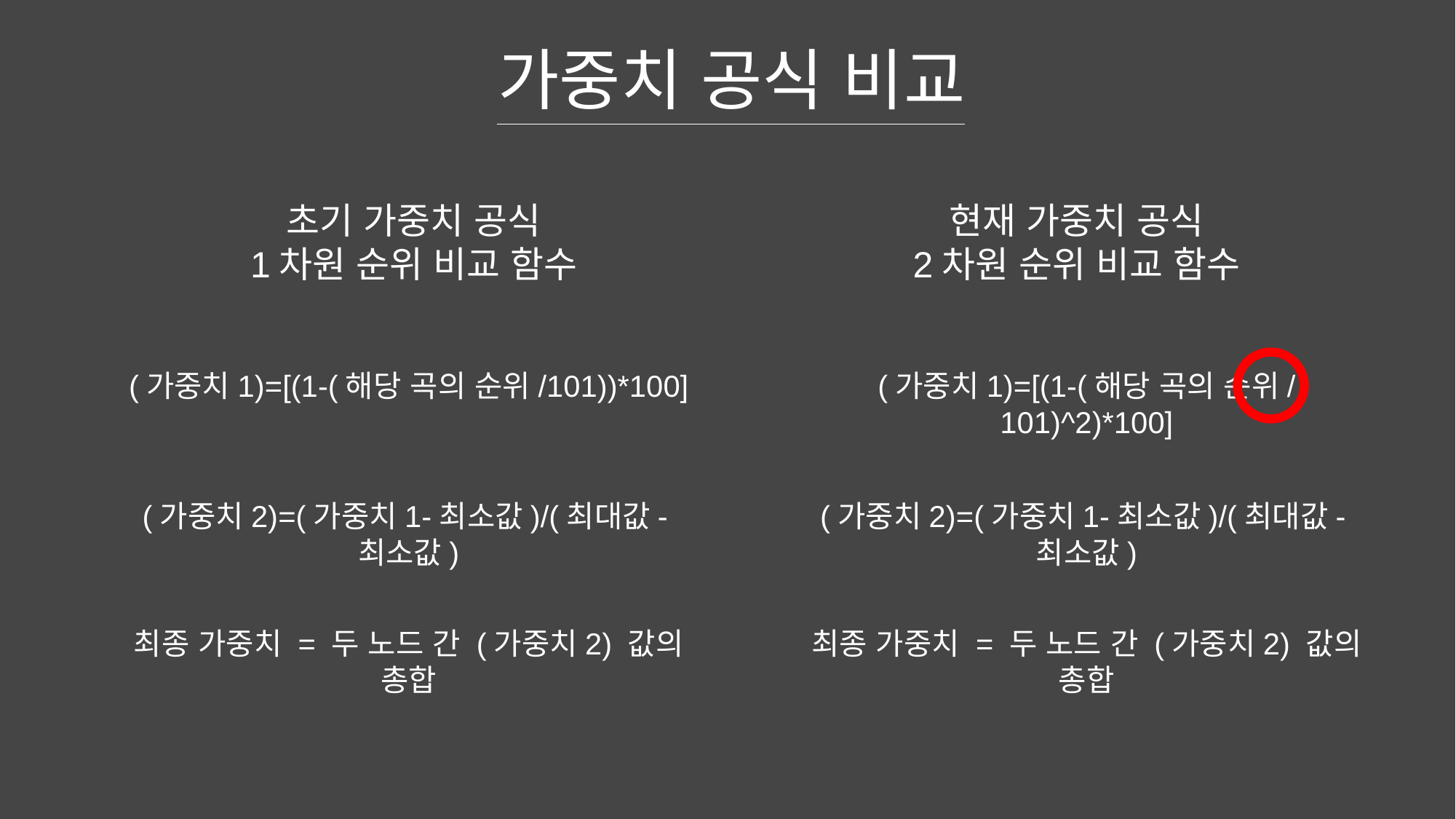

가중치 공식 비교
초기 가중치 공식
1차원 순위 비교 함수
(가중치1)=[(1-(해당 곡의 순위/101))*100]
(가중치2)=(가중치1-최소값)/(최대값-최소값)
최종 가중치 = 두 노드 간 (가중치2) 값의 총합
현재 가중치 공식
2차원 순위 비교 함수
(가중치1)=[(1-(해당 곡의 순위/101)^2)*100]
(가중치2)=(가중치1-최소값)/(최대값-최소값)
최종 가중치 = 두 노드 간 (가중치2) 값의 총합